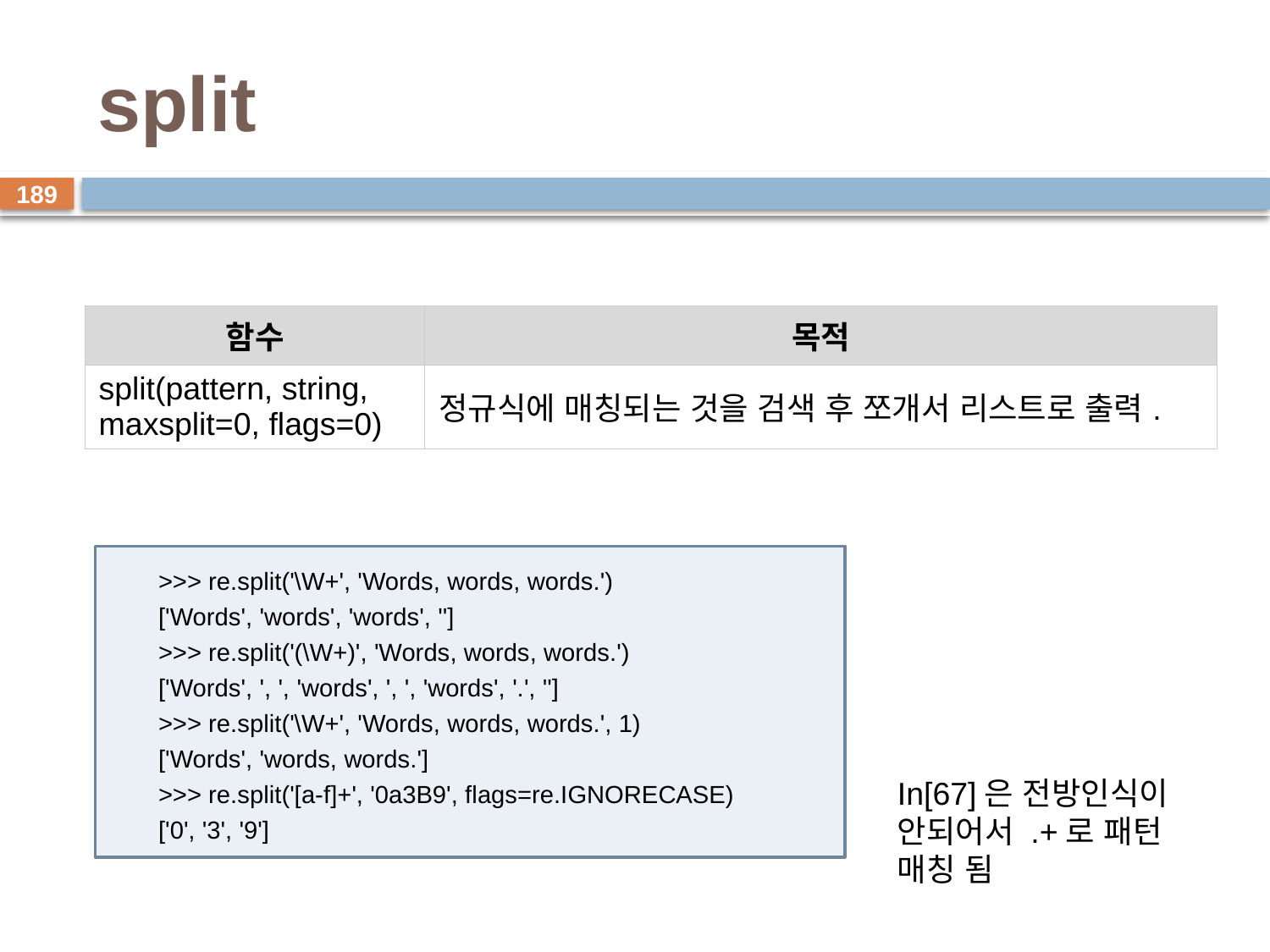

# split
189
| 함수 | 목적 |
| --- | --- |
| split(pattern, string, maxsplit=0, flags=0) | 정규식에 매칭되는 것을 검색 후 쪼개서 리스트로 출력. |
>>> re.split('\W+', 'Words, words, words.')
['Words', 'words', 'words', '']
>>> re.split('(\W+)', 'Words, words, words.')
['Words', ', ', 'words', ', ', 'words', '.', '']
>>> re.split('\W+', 'Words, words, words.', 1)
['Words', 'words, words.']
>>> re.split('[a-f]+', '0a3B9', flags=re.IGNORECASE)
['0', '3', '9']
In[67]은 전방인식이 안되어서 .+로 패턴 매칭 됨